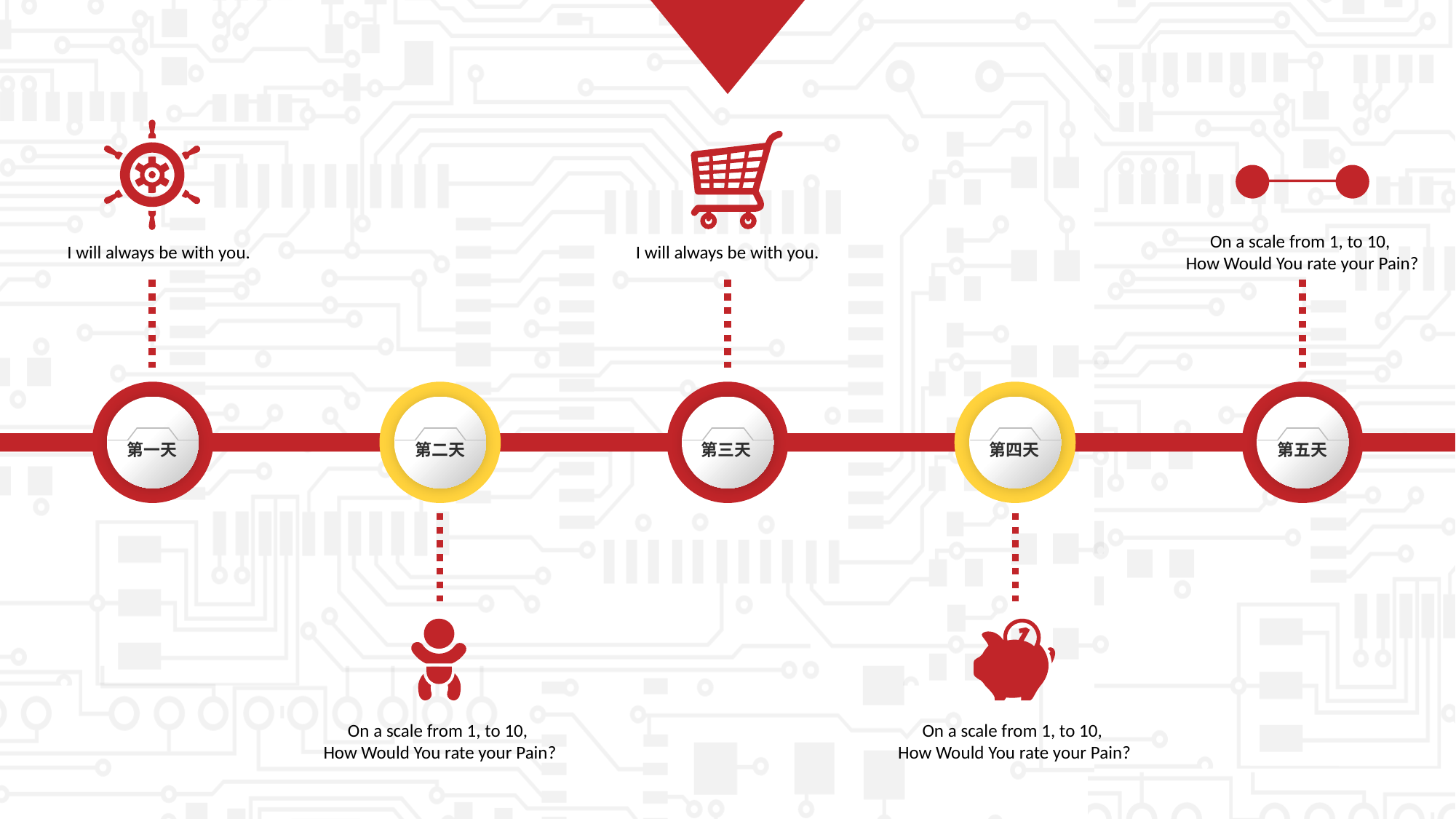

On a scale from 1, to 10,
How Would You rate your Pain?
I will always be with you.
I will always be with you.

第一天
第二天
第三天
第四天
第五天

On a scale from 1, to 10,
How Would You rate your Pain?
On a scale from 1, to 10,
How Would You rate your Pain?